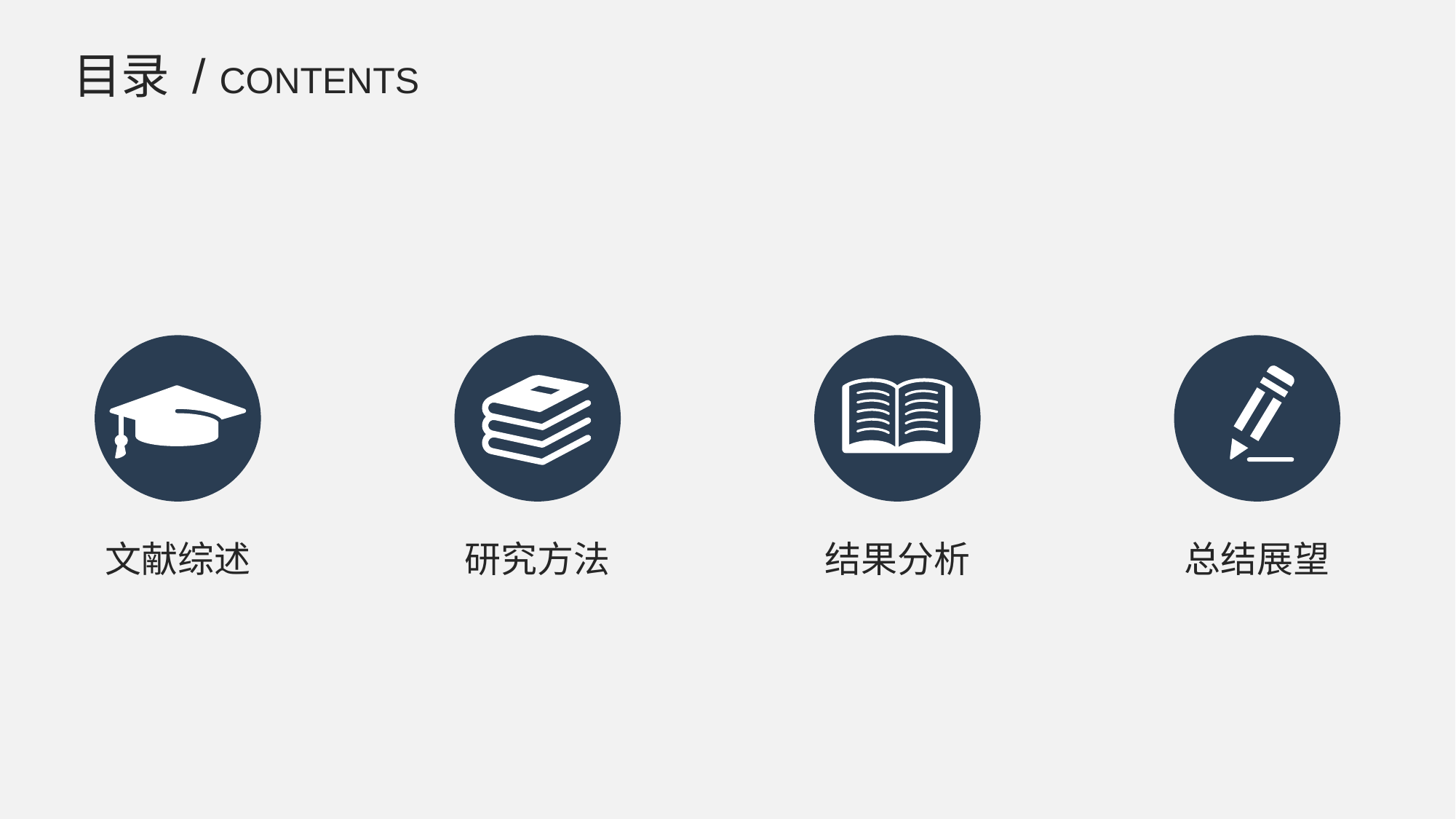

目录 / CONTENTS

文献综述
研究方法
结果分析
总结展望